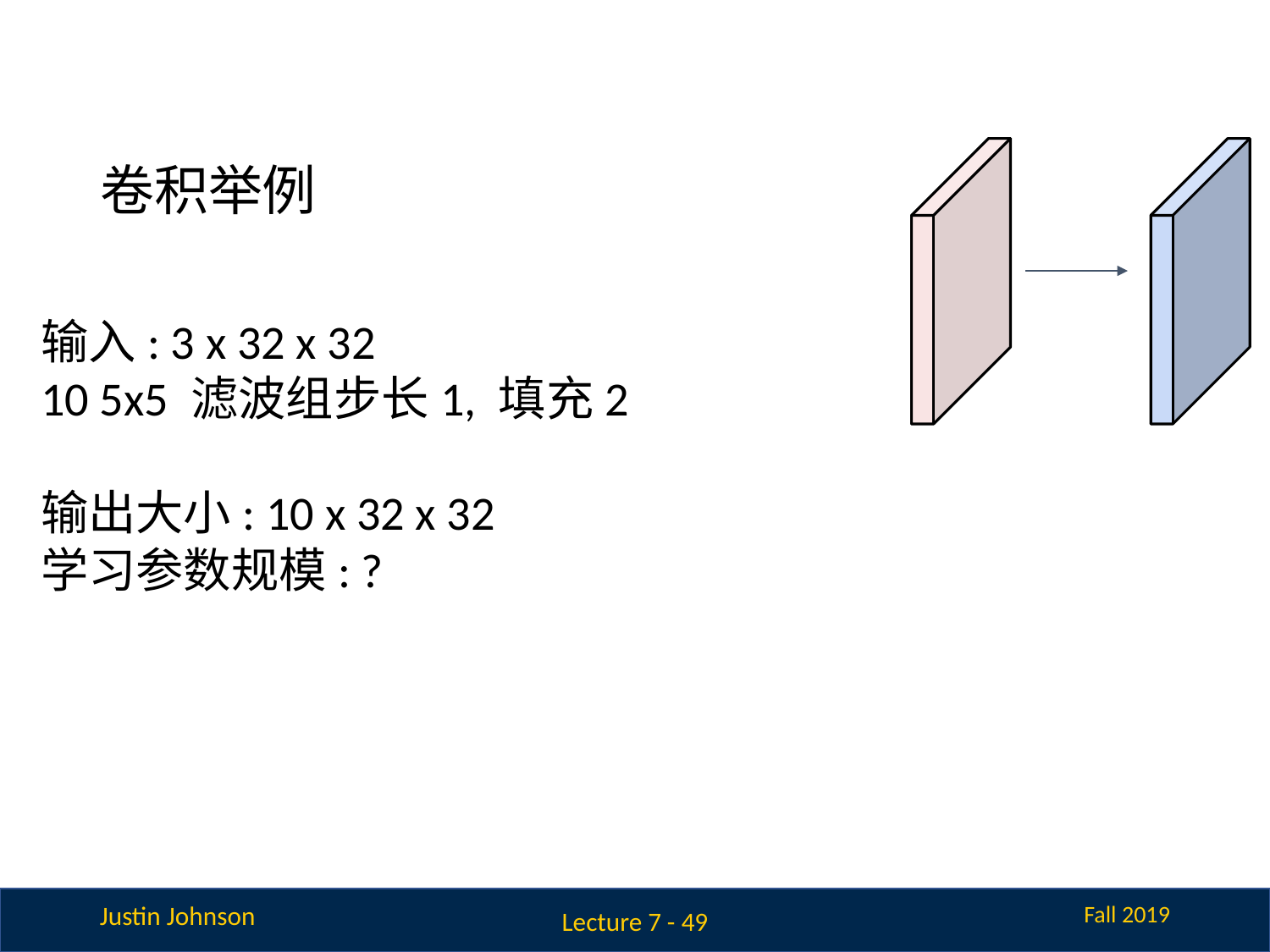

# 卷积举例
输入: 3 x 32 x 32
10 5x5 滤波组步长1, 填充2

输出大小: 10 x 32 x 32
学习参数规模: ?
Lecture 7 - 49